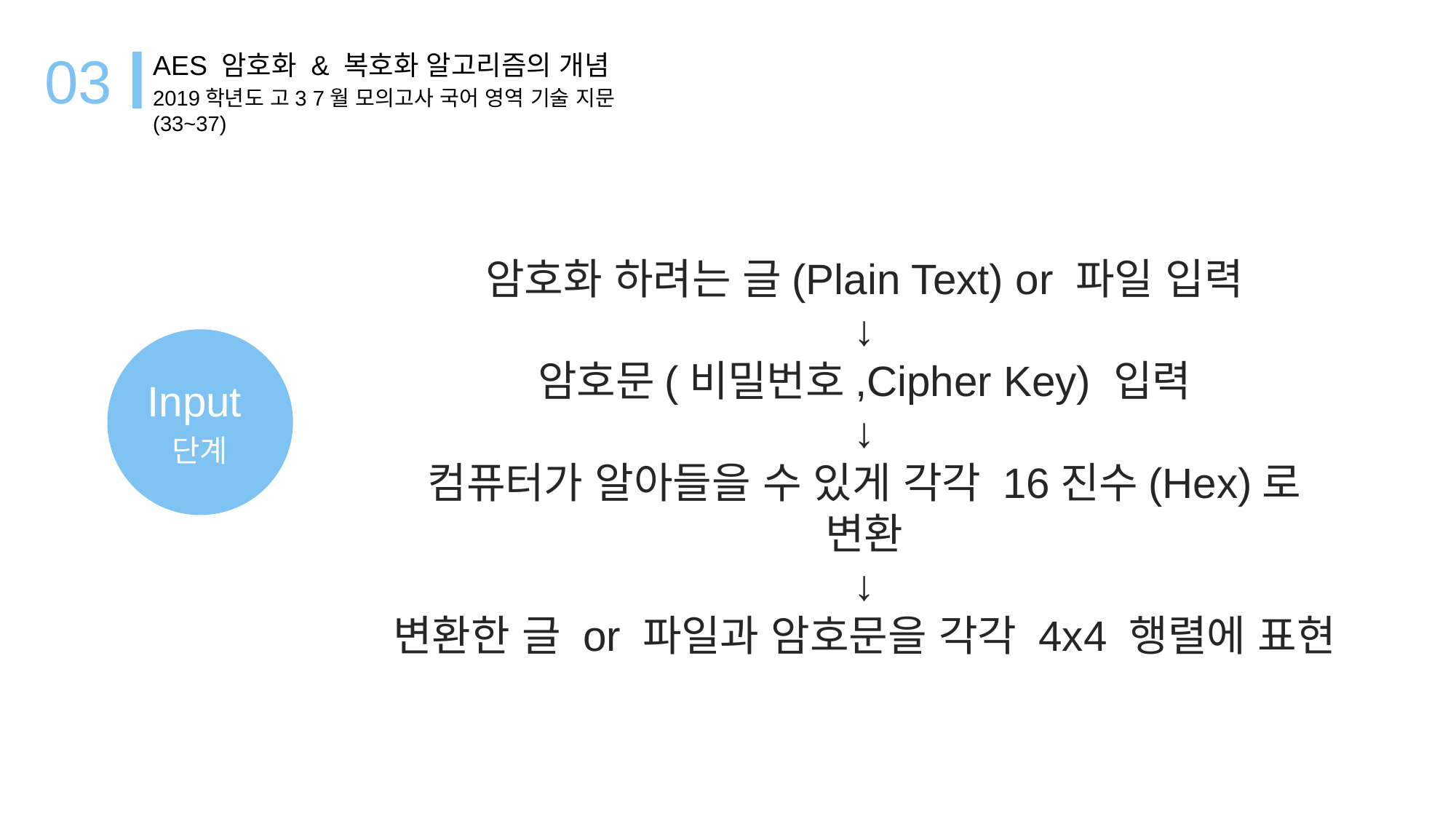

03
AES 암호화 & 복호화 알고리즘의 개념

2019학년도 고3 7월 모의고사 국어 영역 기술 지문 (33~37)
암호화 하려는 글(Plain Text) or 파일 입력
↓
암호문(비밀번호,Cipher Key) 입력
↓
컴퓨터가 알아들을 수 있게 각각 16진수(Hex)로 변환
↓
변환한 글 or 파일과 암호문을 각각 4x4 행렬에 표현

Input
단계
Advanced Encryption Standard
AES